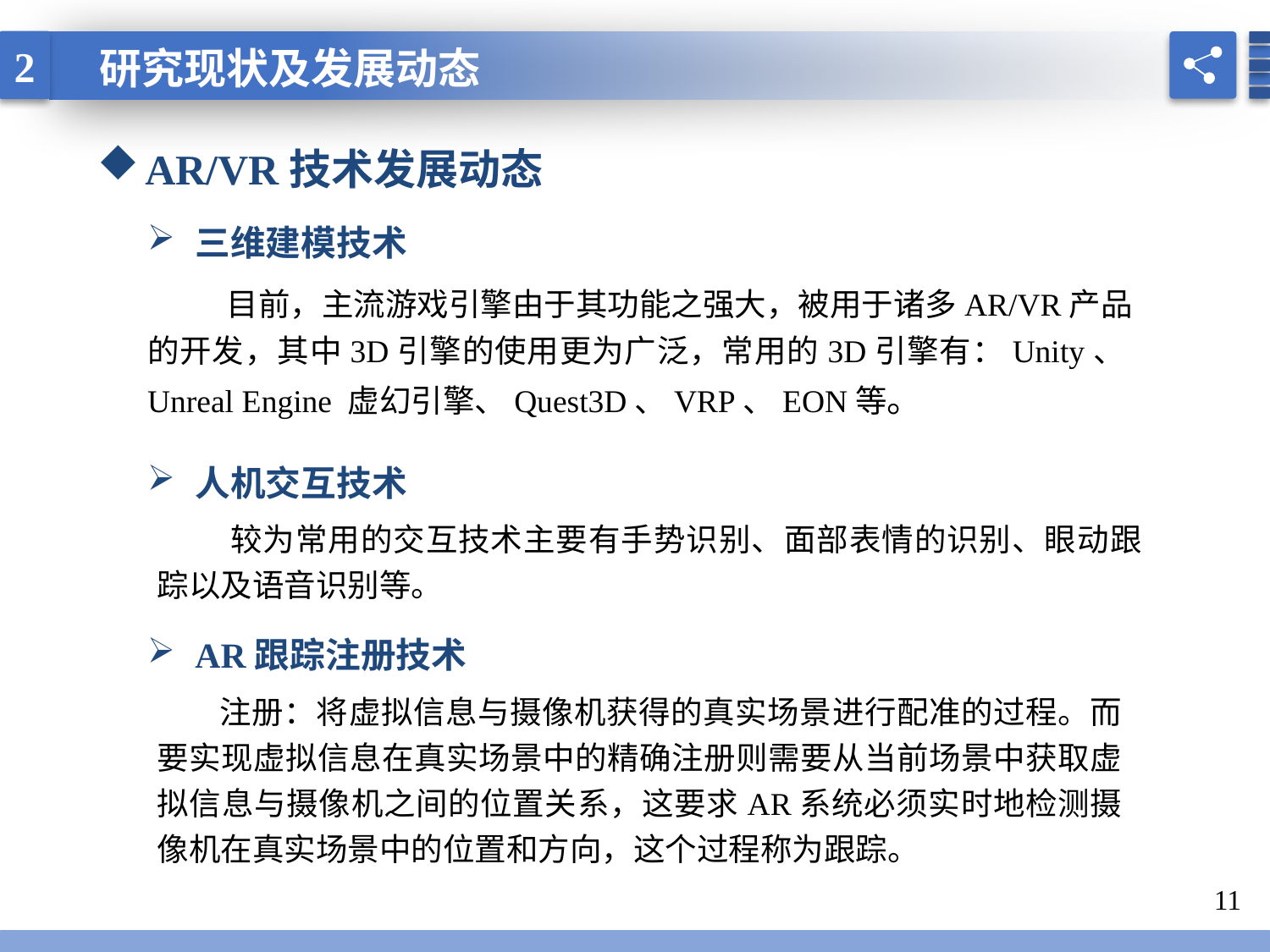

2

研究现状及发展动态
AR/VR技术发展动态
三维建模技术
         目前，主流游戏引擎由于其功能之强大，被用于诸多AR/VR产品的开发，其中3D引擎的使用更为广泛，常用的3D引擎有：Unity、Unreal Engine 虚幻引擎、Quest3D、VRP、EON等。
人机交互技术
        较为常用的交互技术主要有手势识别、面部表情的识别、眼动跟踪以及语音识别等。
AR跟踪注册技术
       注册：将虚拟信息与摄像机获得的真实场景进行配准的过程。而要实现虚拟信息在真实场景中的精确注册则需要从当前场景中获取虚拟信息与摄像机之间的位置关系，这要求AR系统必须实时地检测摄像机在真实场景中的位置和方向，这个过程称为跟踪。

11